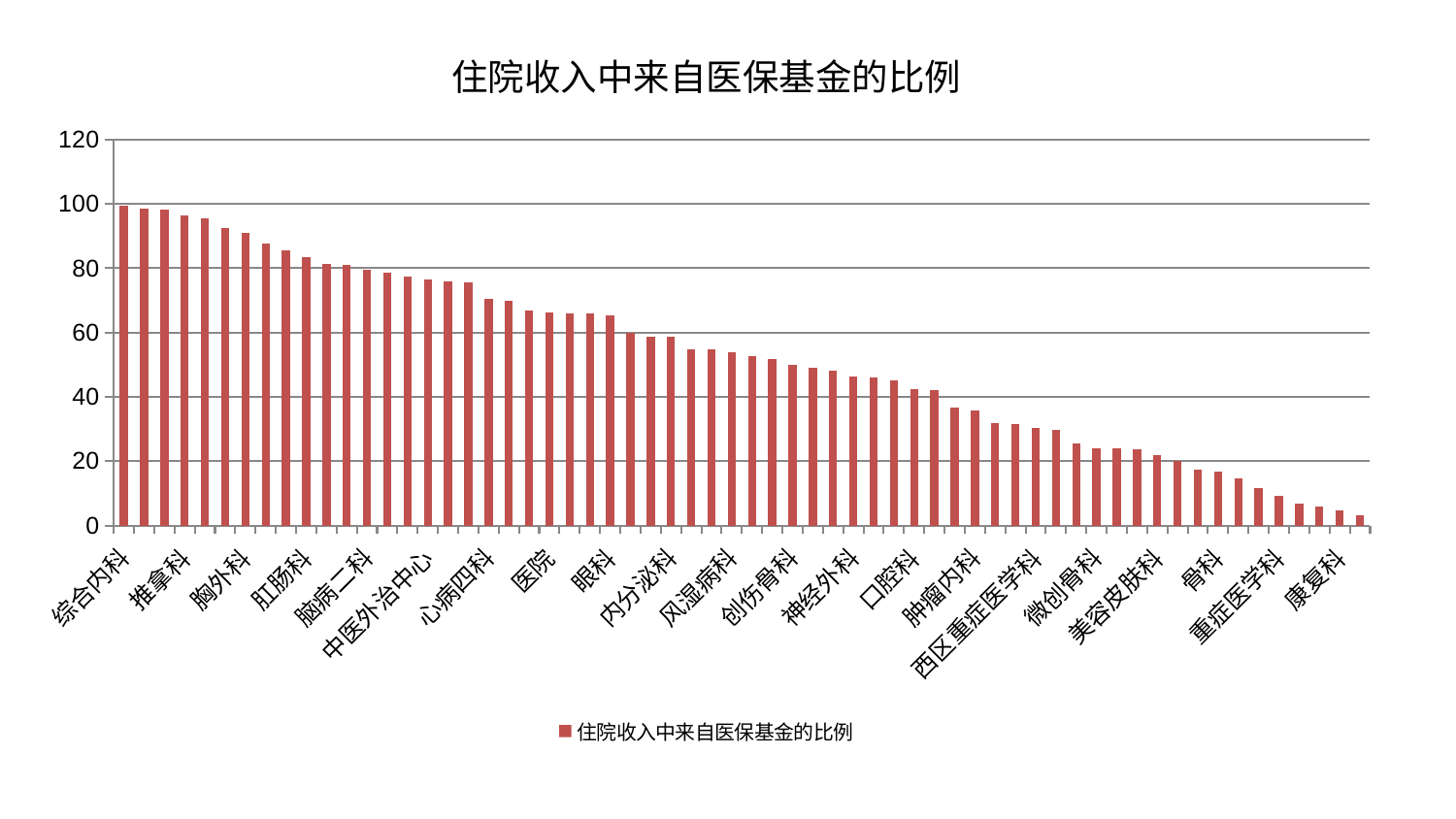

### Chart: 住院收入中来自医保基金的比例

| Category | 住院收入中来自医保基金的比例 |
|---|---|
| 综合内科 | 99.40169981707115 |
| 针灸科 | 98.39950479283779 |
| 妇科妇二科合并 | 98.37169059620624 |
| 推拿科 | 96.36651444679991 |
| 脾胃科消化科合并 | 95.6732251579774 |
| 脾胃病科 | 92.44728875806378 |
| 胸外科 | 90.89330874240484 |
| 普通外科 | 87.70453148635356 |
| 心病二科 | 85.71168579807542 |
| 肛肠科 | 83.40741007170563 |
| 血液科 | 81.30212138639013 |
| 心病一科 | 80.9155092938688 |
| 脑病二科 | 79.54942000104137 |
| 皮肤科 | 78.52330041188458 |
| 肾病科 | 77.29105933028046 |
| 中医外治中心 | 76.6252166929642 |
| 东区肾病科 | 76.04909804543101 |
| 肾脏内科 | 75.72890911659267 |
| 心病四科 | 70.45262411940216 |
| 小儿骨科 | 70.01656935924841 |
| 关节骨科 | 66.83381777528116 |
| 医院 | 66.32101928366944 |
| 小儿推拿科 | 66.05522016044753 |
| 妇科 | 65.97415541543316 |
| 眼科 | 65.27107858716523 |
| 身心医学科 | 59.79247095440523 |
| 耳鼻喉科 | 58.728864832248085 |
| 内分泌科 | 58.662950284484914 |
| 脊柱骨科 | 54.92598966054927 |
| 消化内科 | 54.69900882688658 |
| 风湿病科 | 53.80088372668832 |
| 妇二科 | 52.66346456753397 |
| 脑病三科 | 51.65056301162292 |
| 创伤骨科 | 49.88271148155874 |
| 中医经典科 | 48.95498459385852 |
| 肝胆外科 | 48.19721146259022 |
| 神经外科 | 46.264153461279875 |
| 男科 | 45.88815106136206 |
| 脑病一科 | 45.11658379091359 |
| 口腔科 | 42.27498387585624 |
| 产科 | 41.948603000422004 |
| 老年医学科 | 36.53687869944719 |
| 肿瘤内科 | 35.62466613713586 |
| 显微骨科 | 31.712834079831964 |
| 呼吸内科 | 31.546563750841415 |
| 西区重症医学科 | 30.465826897788716 |
| 东区重症医学科 | 29.62564987335483 |
| 肝病科 | 25.43207280388753 |
| 微创骨科 | 24.0010416997023 |
| 运动损伤骨科 | 23.968973084973765 |
| 周围血管科 | 23.624086803924826 |
| 美容皮肤科 | 21.96746547583901 |
| 儿科 | 20.14107177144908 |
| 泌尿外科 | 17.250909118045566 |
| 骨科 | 16.72051261253045 |
| 乳腺甲状腺外科 | 14.654047995384612 |
| 治未病中心 | 11.694392713183976 |
| 重症医学科 | 9.098939236901483 |
| 心血管内科 | 6.782401939641858 |
| 心病三科 | 5.92055330578789 |
| 康复科 | 4.66868864147294 |
| 神经内科 | 3.046659810853658 |
322